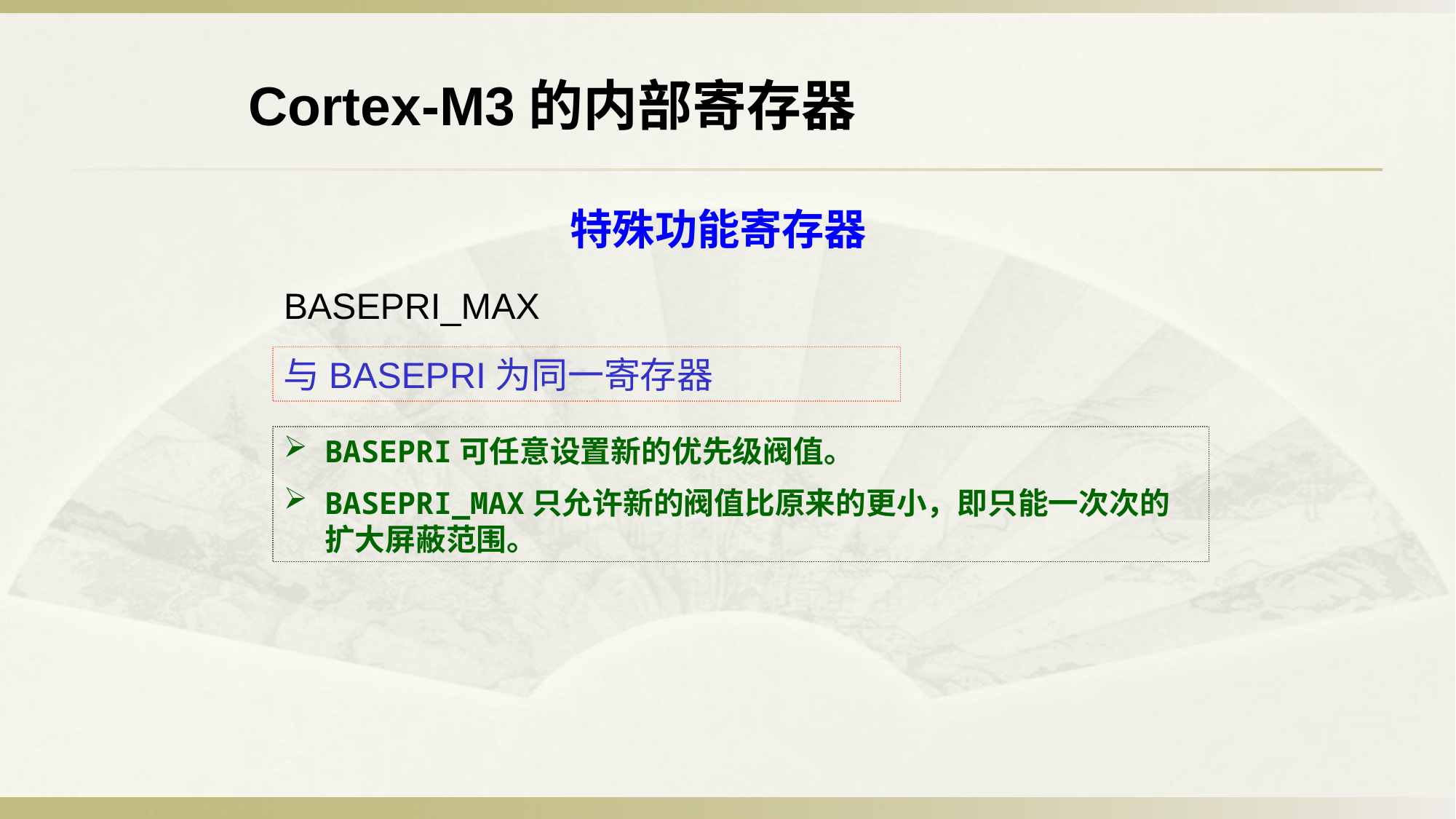

Cortex-M3的内部寄存器
特殊功能寄存器
BASEPRI_MAX
与BASEPRI为同一寄存器
BASEPRI可任意设置新的优先级阀值。
BASEPRI_MAX只允许新的阀值比原来的更小，即只能一次次的扩大屏蔽范围。